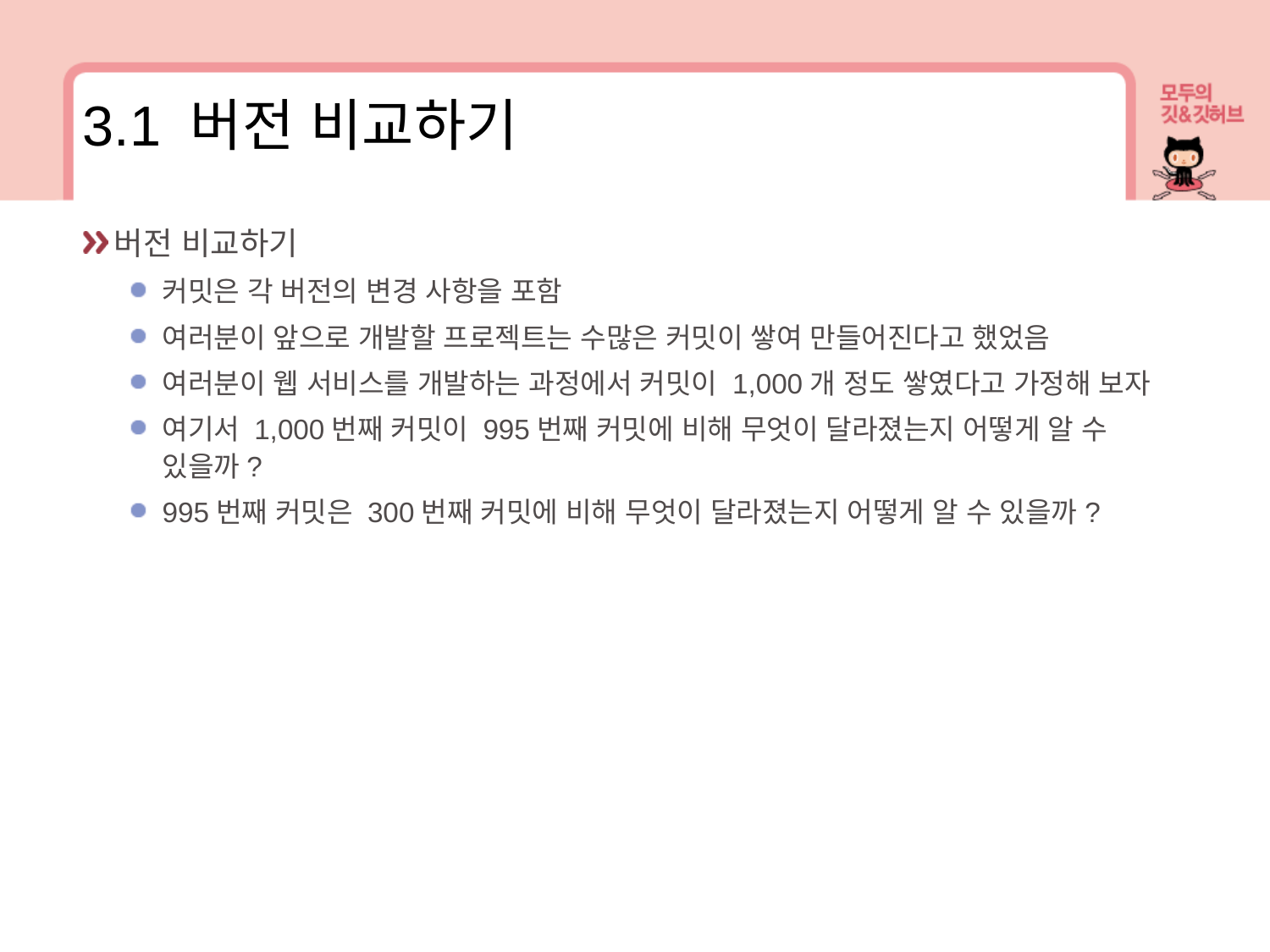

3.1 버전 비교하기
버전 비교하기
커밋은 각 버전의 변경 사항을 포함
여러분이 앞으로 개발할 프로젝트는 수많은 커밋이 쌓여 만들어진다고 했었음
여러분이 웹 서비스를 개발하는 과정에서 커밋이 1,000개 정도 쌓였다고 가정해 보자
여기서 1,000번째 커밋이 995번째 커밋에 비해 무엇이 달라졌는지 어떻게 알 수 있을까?
995번째 커밋은 300번째 커밋에 비해 무엇이 달라졌는지 어떻게 알 수 있을까?